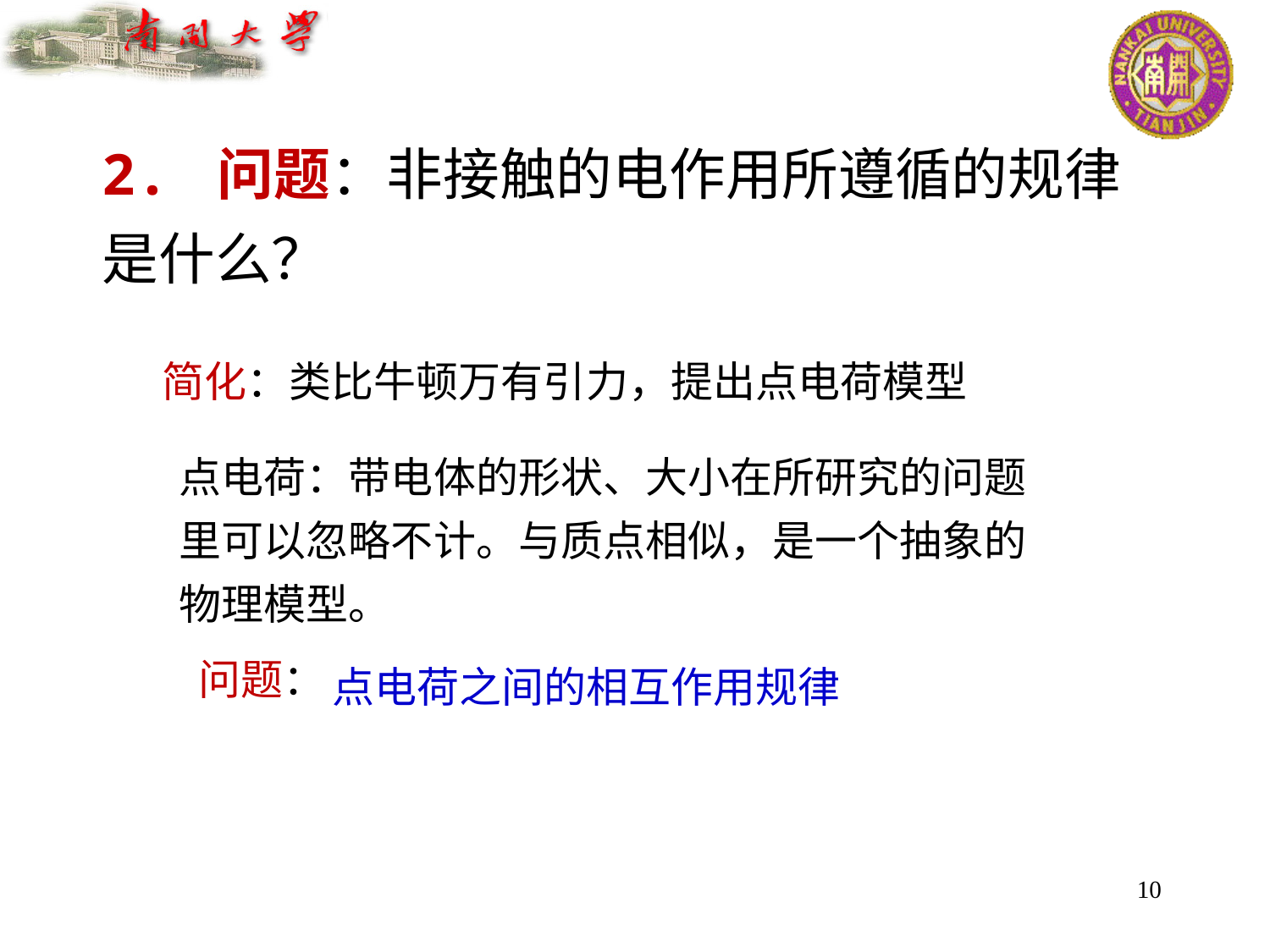

2. 问题：非接触的电作用所遵循的规律是什么？
   简化：类比牛顿万有引力，提出点电荷模型
点电荷：带电体的形状、大小在所研究的问题里可以忽略不计。与质点相似，是一个抽象的物理模型。
点电荷之间的相互作用规律
问题：
10